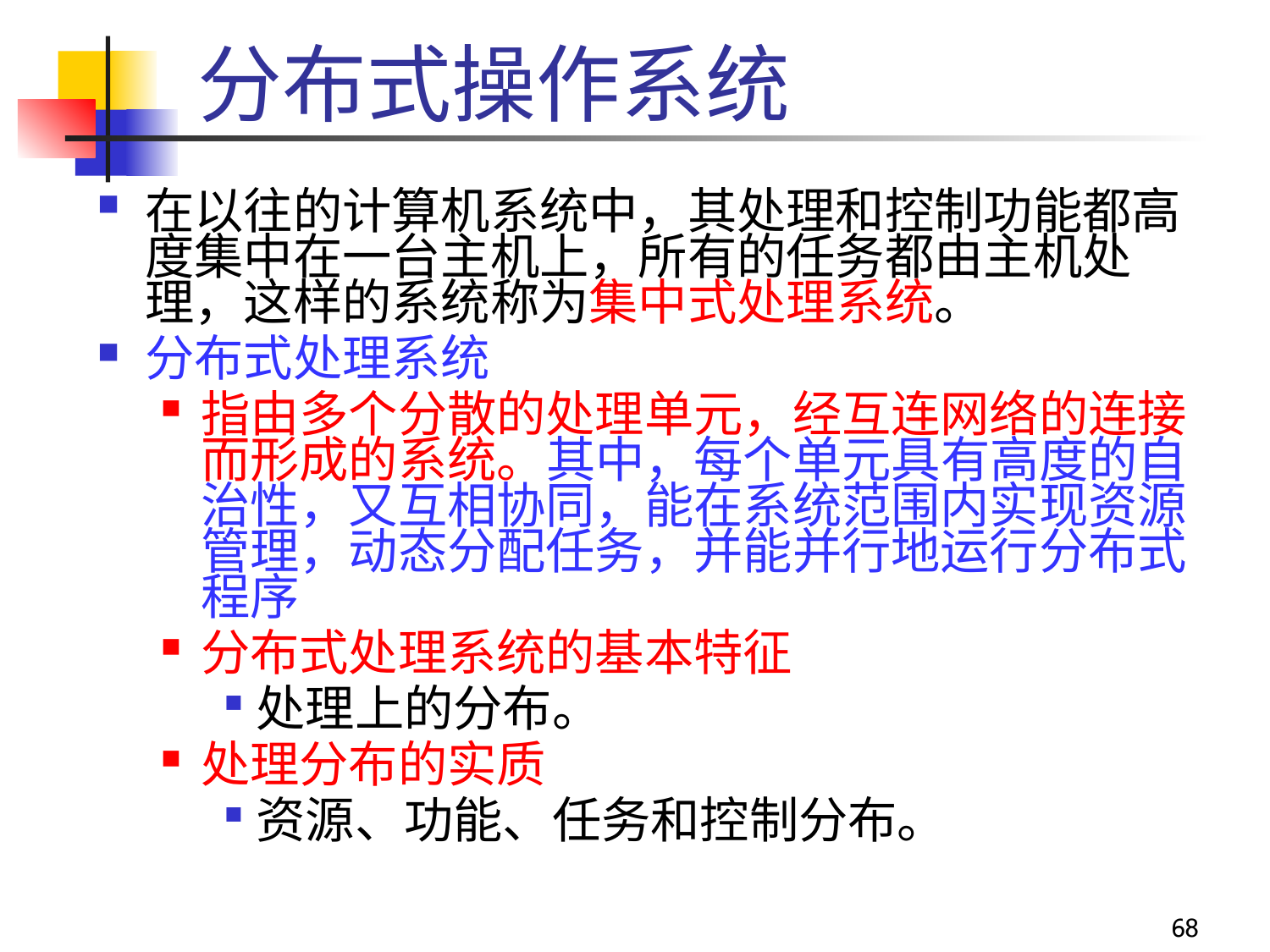

# 分布式操作系统
在以往的计算机系统中，其处理和控制功能都高度集中在一台主机上，所有的任务都由主机处理，这样的系统称为集中式处理系统。
分布式处理系统
指由多个分散的处理单元，经互连网络的连接而形成的系统。其中，每个单元具有高度的自治性，又互相协同，能在系统范围内实现资源管理，动态分配任务，并能并行地运行分布式程序
分布式处理系统的基本特征
处理上的分布。
处理分布的实质
资源、功能、任务和控制分布。
68